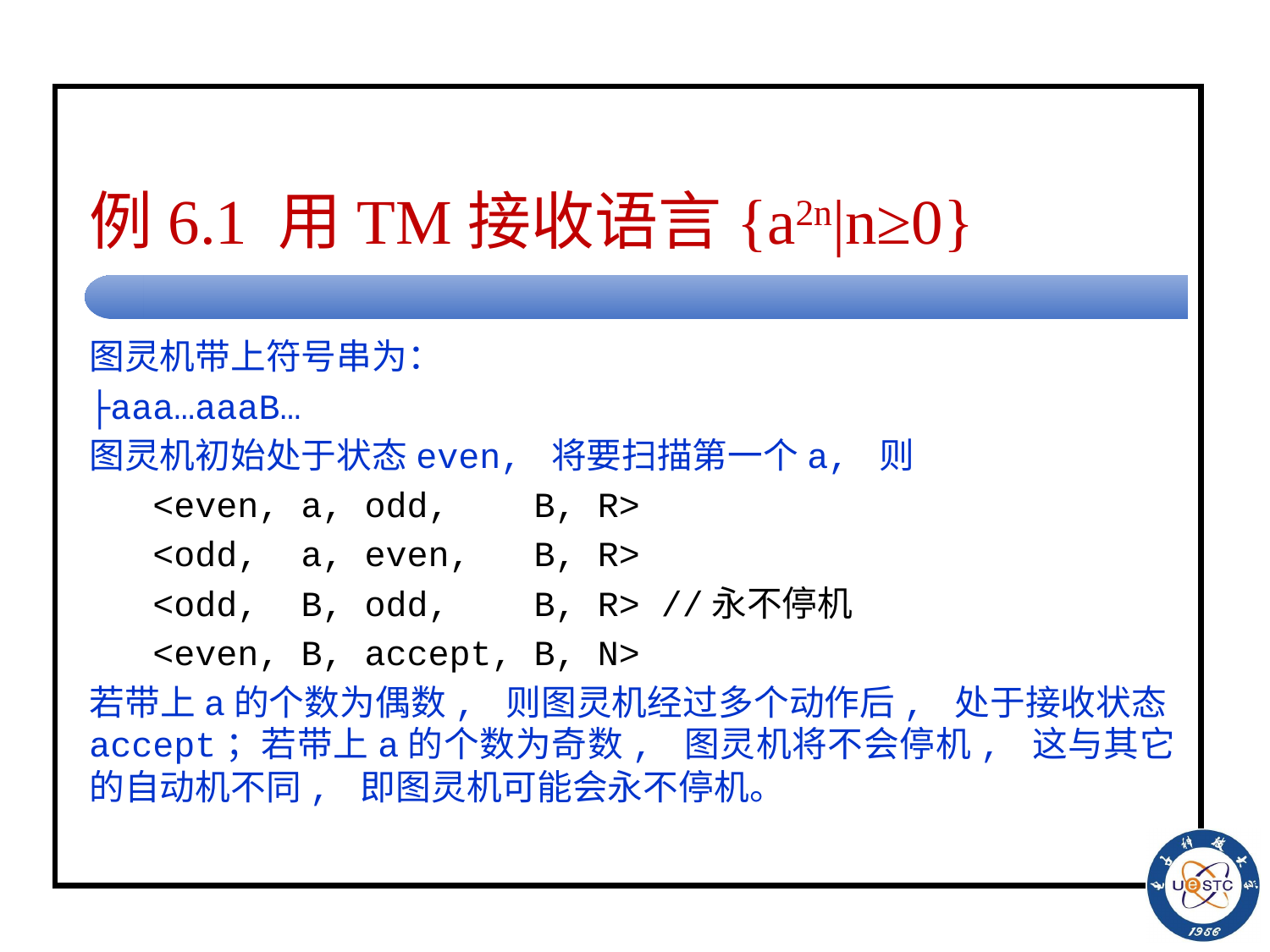

# 例6.1 用TM接收语言{a2n|n≥0}
图灵机带上符号串为：
├aaa…aaaB…
图灵机初始处于状态even, 将要扫描第一个a, 则
<even, a, odd,    B, R>
<odd,  a, even,   B, R>
<odd,  B, odd,    B, R> //永不停机
<even, B, accept, B, N>
若带上a的个数为偶数, 则图灵机经过多个动作后, 处于接收状态accept；若带上a的个数为奇数, 图灵机将不会停机, 这与其它的自动机不同, 即图灵机可能会永不停机。